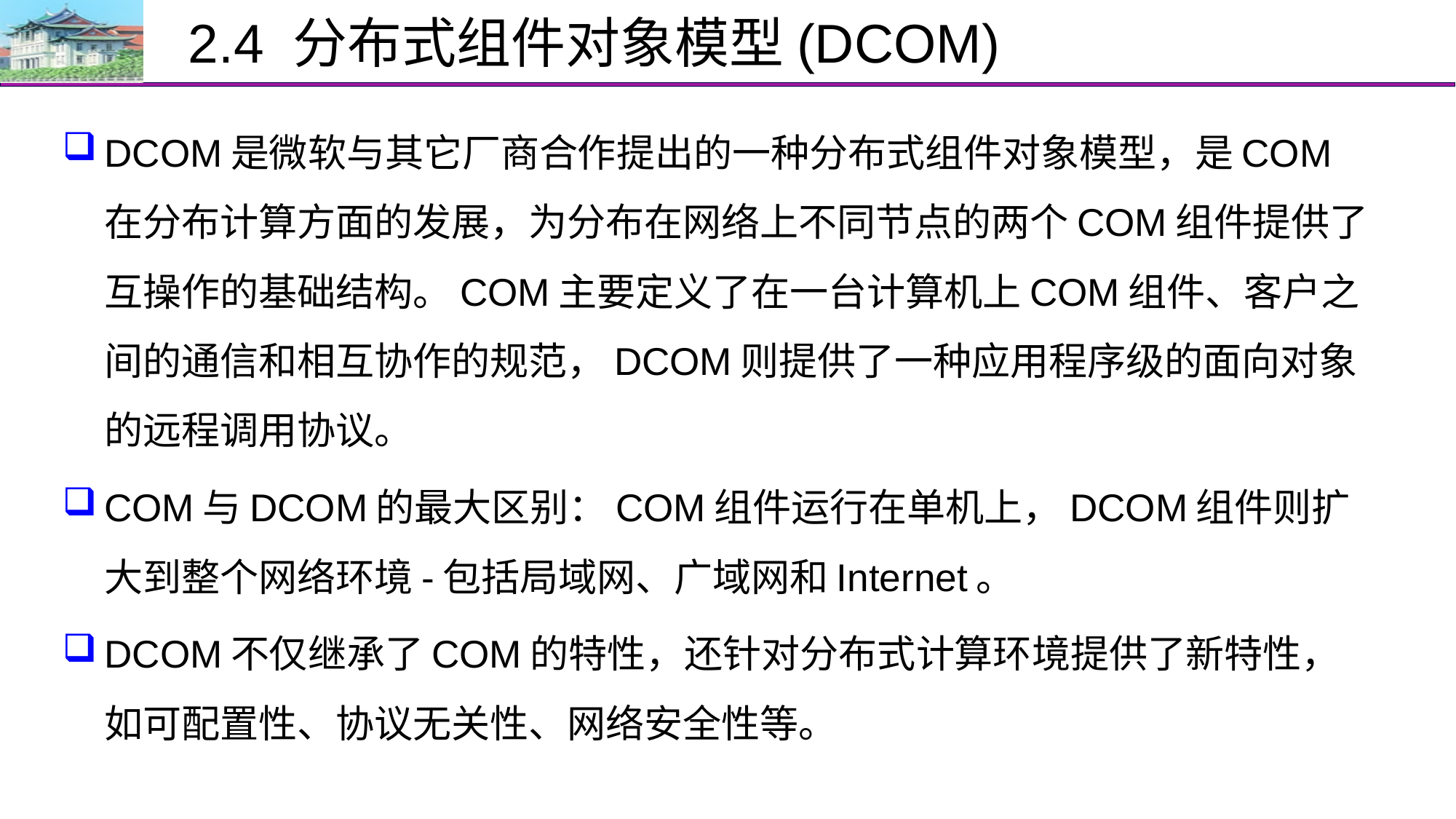

# 2.4 分布式组件对象模型(DCOM)
DCOM是微软与其它厂商合作提出的一种分布式组件对象模型，是COM在分布计算方面的发展，为分布在网络上不同节点的两个COM组件提供了互操作的基础结构。COM主要定义了在一台计算机上COM组件、客户之间的通信和相互协作的规范，DCOM则提供了一种应用程序级的面向对象的远程调用协议。
COM与DCOM的最大区别：COM组件运行在单机上，DCOM组件则扩大到整个网络环境-包括局域网、广域网和Internet。
DCOM不仅继承了COM的特性，还针对分布式计算环境提供了新特性，如可配置性、协议无关性、网络安全性等。